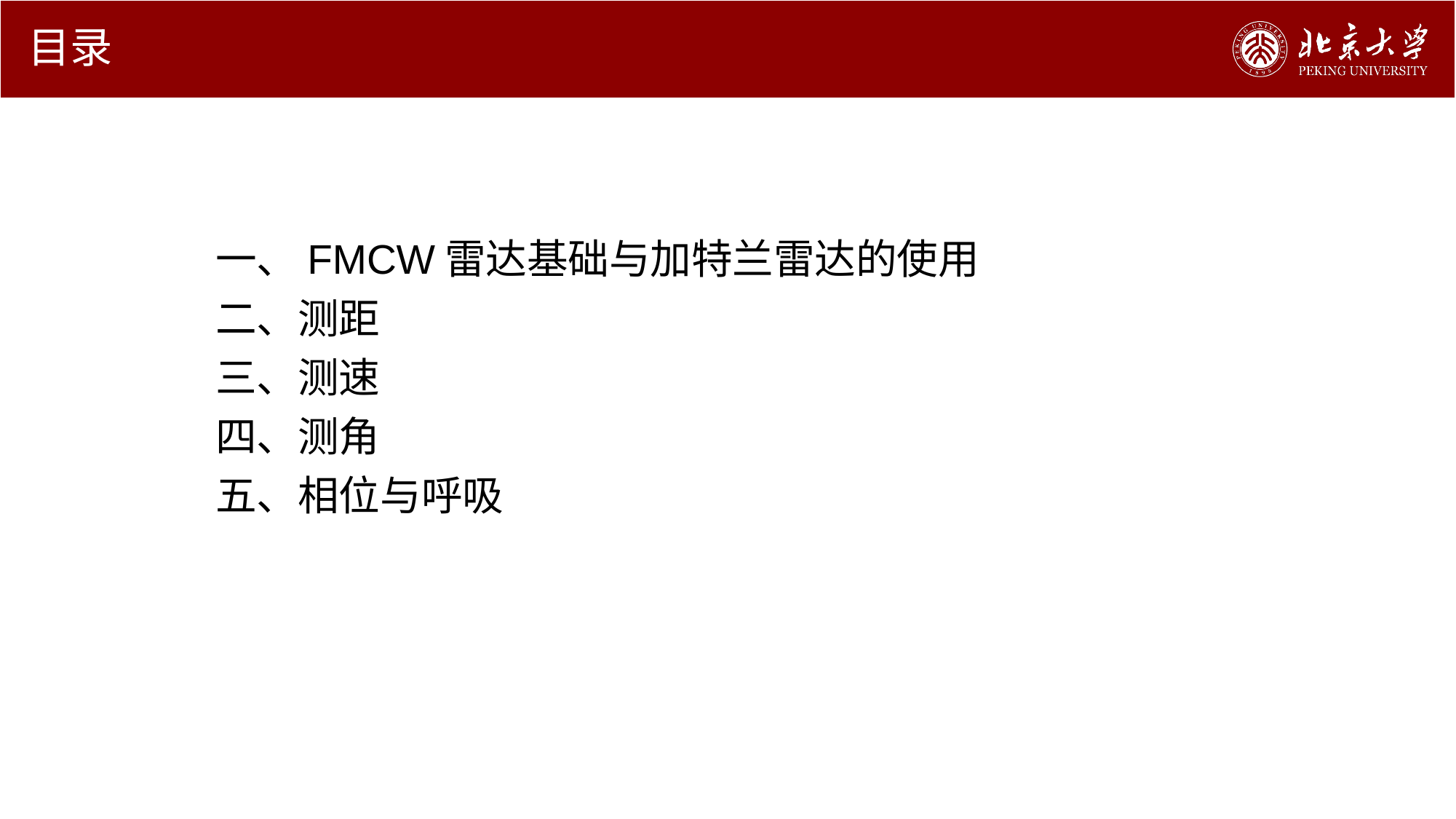

# 目录
一、FMCW雷达基础与加特兰雷达的使用
二、测距
三、测速
四、测角
五、相位与呼吸